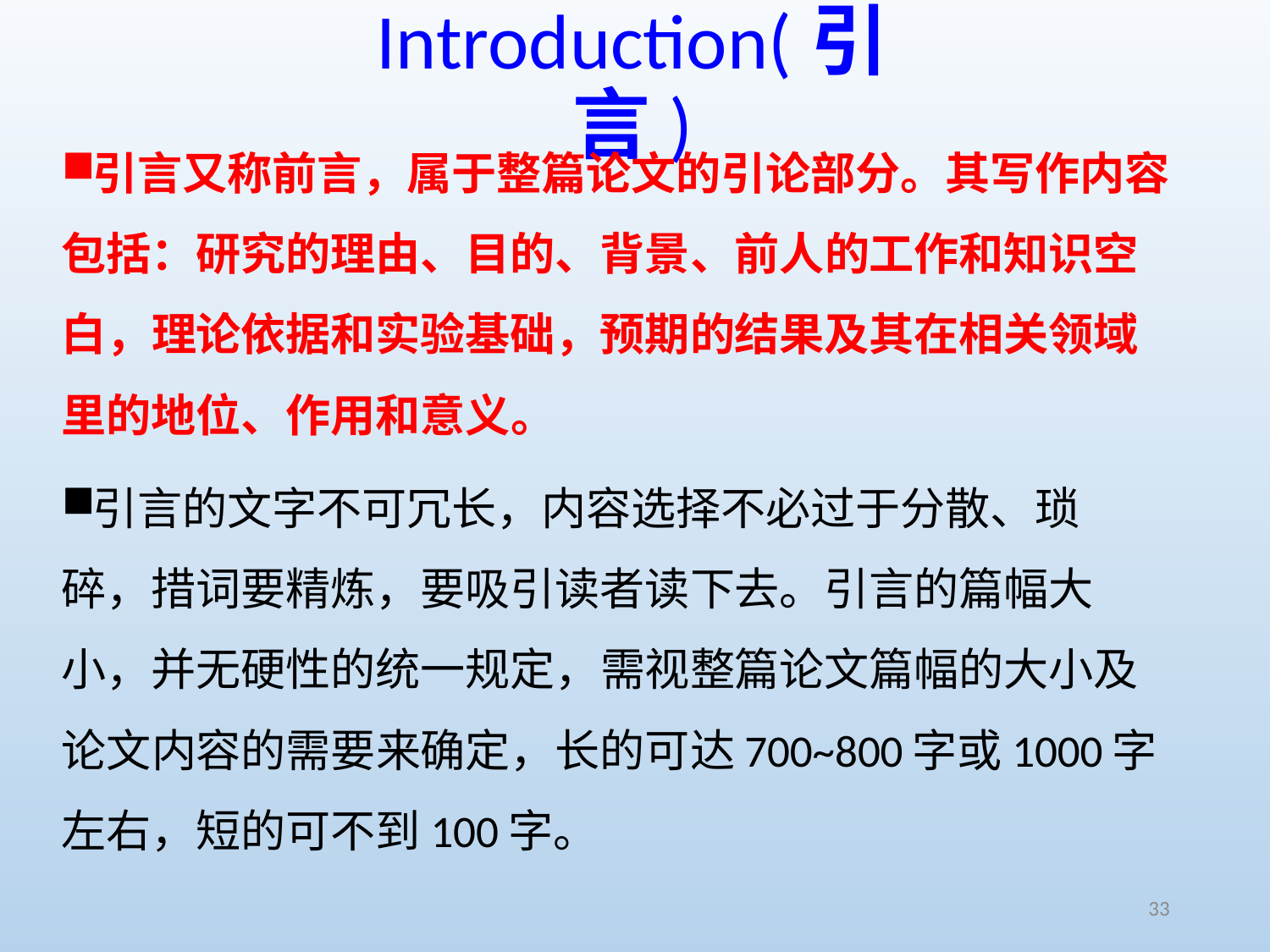

# Introduction(引言)
引言又称前言，属于整篇论文的引论部分。其写作内容
包括：研究的理由、目的、背景、前人的工作和知识空
白，理论依据和实验基础，预期的结果及其在相关领域
里的地位、作用和意义。
引言的文字不可冗长，内容选择不必过于分散、琐
碎，措词要精炼，要吸引读者读下去。引言的篇幅大
小，并无硬性的统一规定，需视整篇论文篇幅的大小及
论文内容的需要来确定，长的可达700~800字或1000字
左右，短的可不到100字。
33